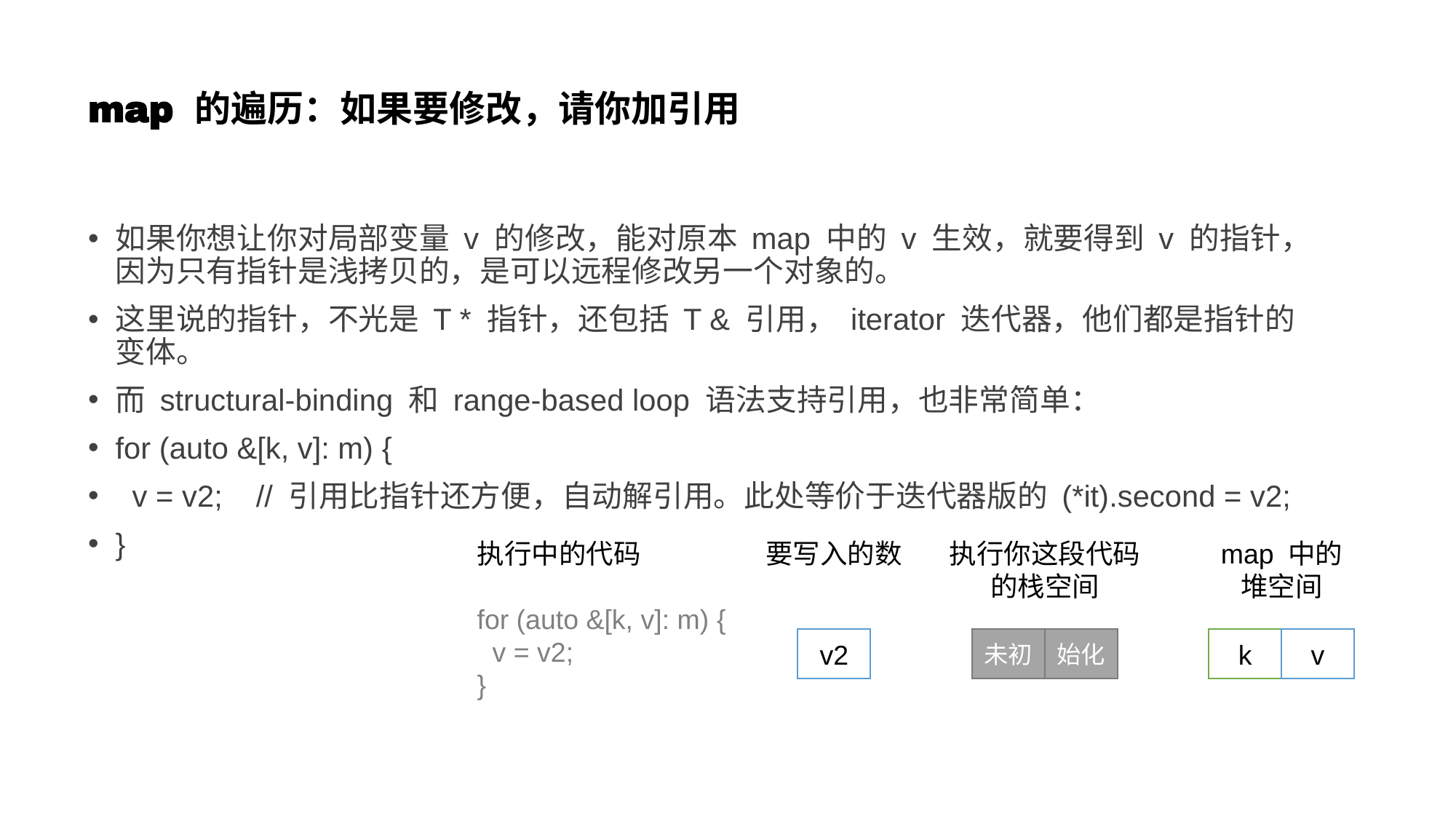

# map 的遍历：如果要修改，请你加引用
如果你想让你对局部变量 v 的修改，能对原本 map 中的 v 生效，就要得到 v 的指针，因为只有指针是浅拷贝的，是可以远程修改另一个对象的。
这里说的指针，不光是 T * 指针，还包括 T & 引用， iterator 迭代器，他们都是指针的变体。
而 structural-binding 和 range-based loop 语法支持引用，也非常简单：
for (auto &[k, v]: m) {
  v = v2;    // 引用比指针还方便，自动解引用。此处等价于迭代器版的 (*it).second = v2;
}
执行中的代码

for (auto &[k, v]: m) {
  v = v2;
}
要写入的数
执行你这段代码
的栈空间
map 中的
堆空间
v2
未初
始化
k
v